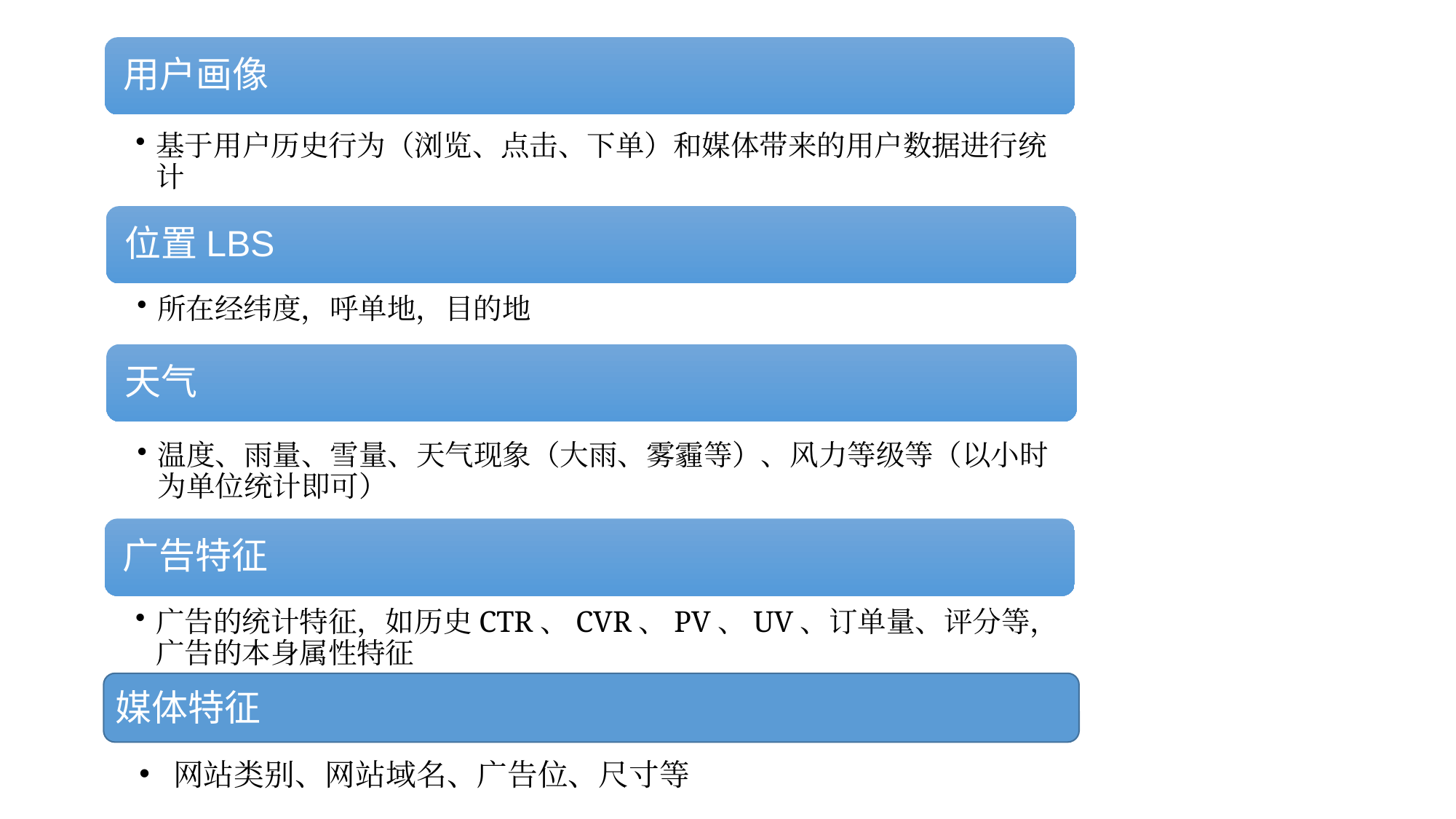

用户画像
基于用户历史行为（浏览、点击、下单）和媒体带来的用户数据进行统计

位置LBS
所在经纬度，呼单地，目的地

天气
温度、雨量、雪量、天气现象（大雨、雾霾等）、风力等级等（以小时为单位统计即可）

广告特征
广告的统计特征，如历史CTR、CVR、PV、UV、订单量、评分等，广告的本身属性特征

媒体特征
网站类别、网站域名、广告位、尺寸等